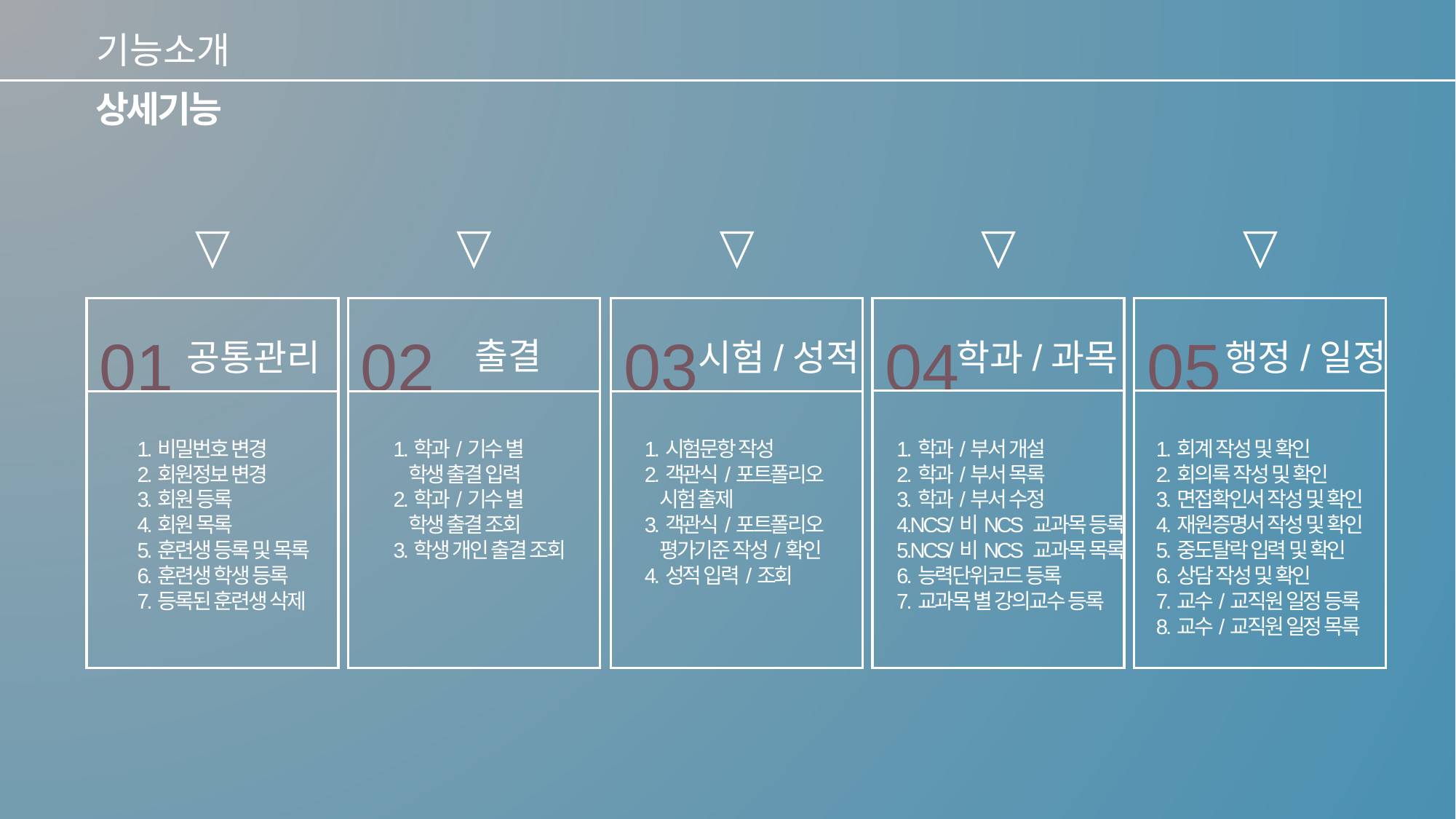

기능소개
상세기능

05
01
02
03
04

출결
학과/과목
행정/일정
공통관리
시험/성적
1.비밀번호 변경
2.회원정보 변경
3.회원 등록
4.회원 목록
5.훈련생 등록 및 목록
6.훈련생 학생 등록
7.등록된 훈련생 삭제
1.학과/기수 별
  학생 출결 입력
2.학과/기수 별
  학생 출결 조회
3.학생 개인 출결 조회
1.시험문항 작성
2.객관식/포트폴리오
  시험 출제
3.객관식/포트폴리오
  평가기준 작성/확인
4.성적 입력/조회
1.학과/부서 개설
2.학과/부서 목록
3.학과/부서 수정
4.NCS/비NCS 교과목 등록
5.NCS/비NCS 교과목 목록
6.능력단위코드 등록
7.교과목 별 강의교수 등록
1.회계 작성 및 확인
2.회의록 작성 및 확인
3.면접확인서 작성 및 확인
4.재원증명서 작성 및 확인
5.중도탈락 입력 및 확인
6.상담 작성 및 확인
7.교수/교직원 일정 등록
8.교수/교직원 일정 목록